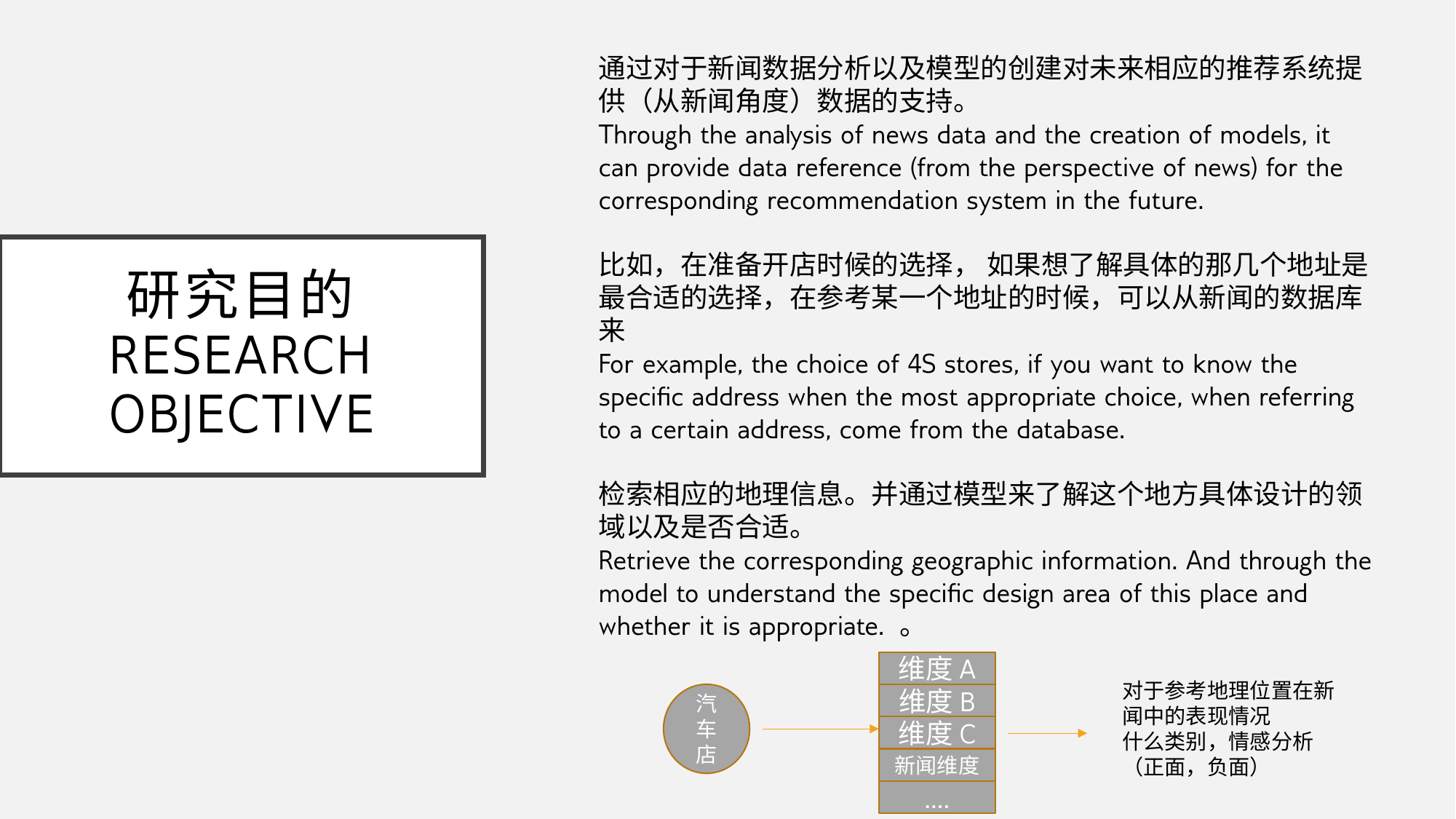

通过对于新闻数据分析以及模型的创建对未来相应的推荐系统提供（从新闻角度）数据的支持。
Through the analysis of news data and the creation of models, it can provide data reference (from the perspective of news) for the corresponding recommendation system in the future.

比如，在准备开店时候的选择， 如果想了解具体的那几个地址是最合适的选择，在参考某一个地址的时候，可以从新闻的数据库来
For example, the choice of 4S stores, if you want to know the specific address when the most appropriate choice, when referring to a certain address, come from the database.

检索相应的地理信息。并通过模型来了解这个地方具体设计的领域以及是否合适。
Retrieve the corresponding geographic information. And through the model to understand the specific design area of this place and whether it is appropriate. 。
# 研究目的 research objective
维度A
对于参考地理位置在新闻中的表现情况
什么类别，情感分析（正面，负面）
汽车店
维度B
维度C
新闻维度
….